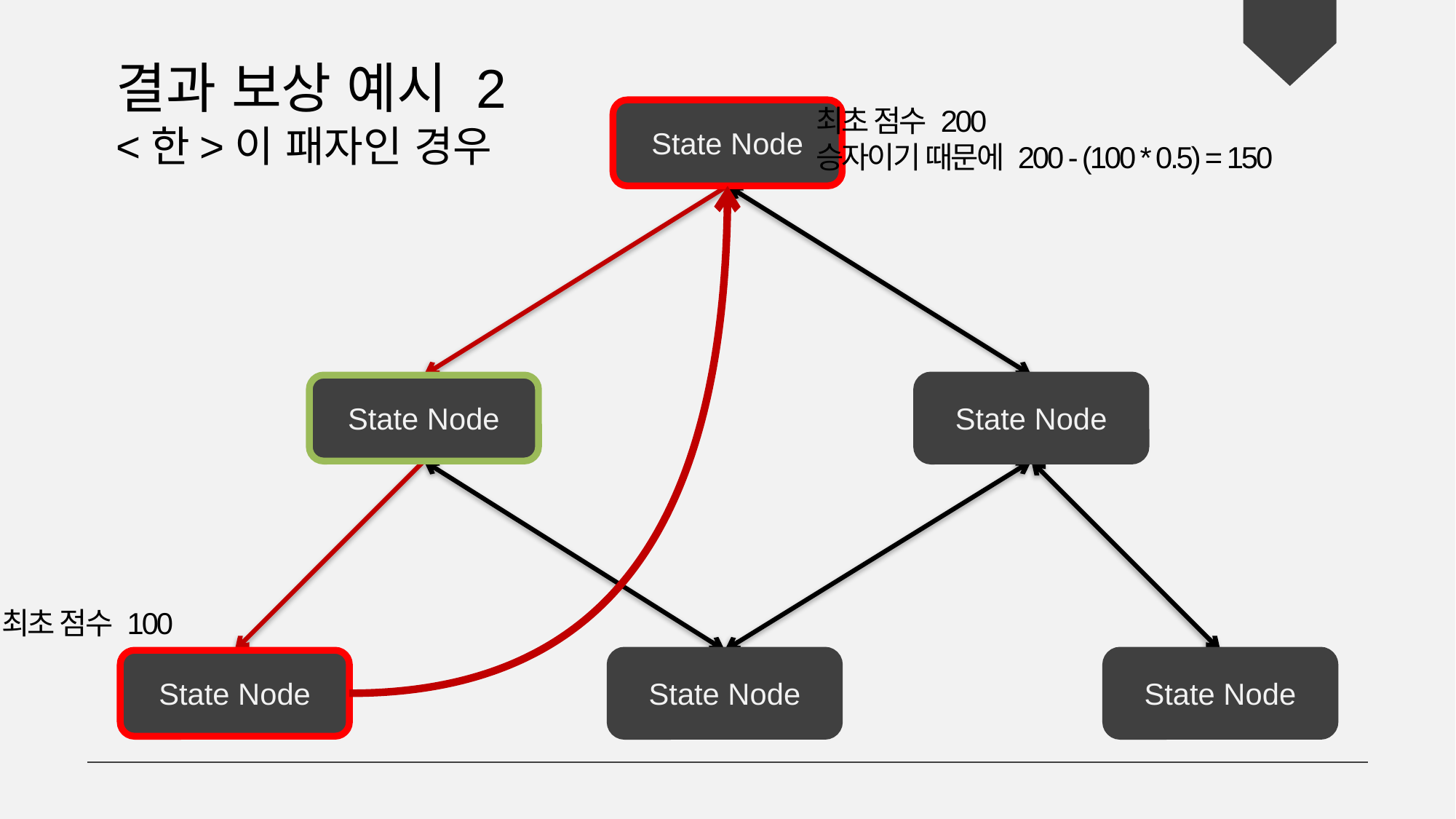

결과 보상 예시 2
<한>이 패자인 경우
최초 점수 200
승자이기 때문에 200 - (100 * 0.5) = 150
State Node
State Node
State Node
최초 점수 100
State Node
State Node
State Node